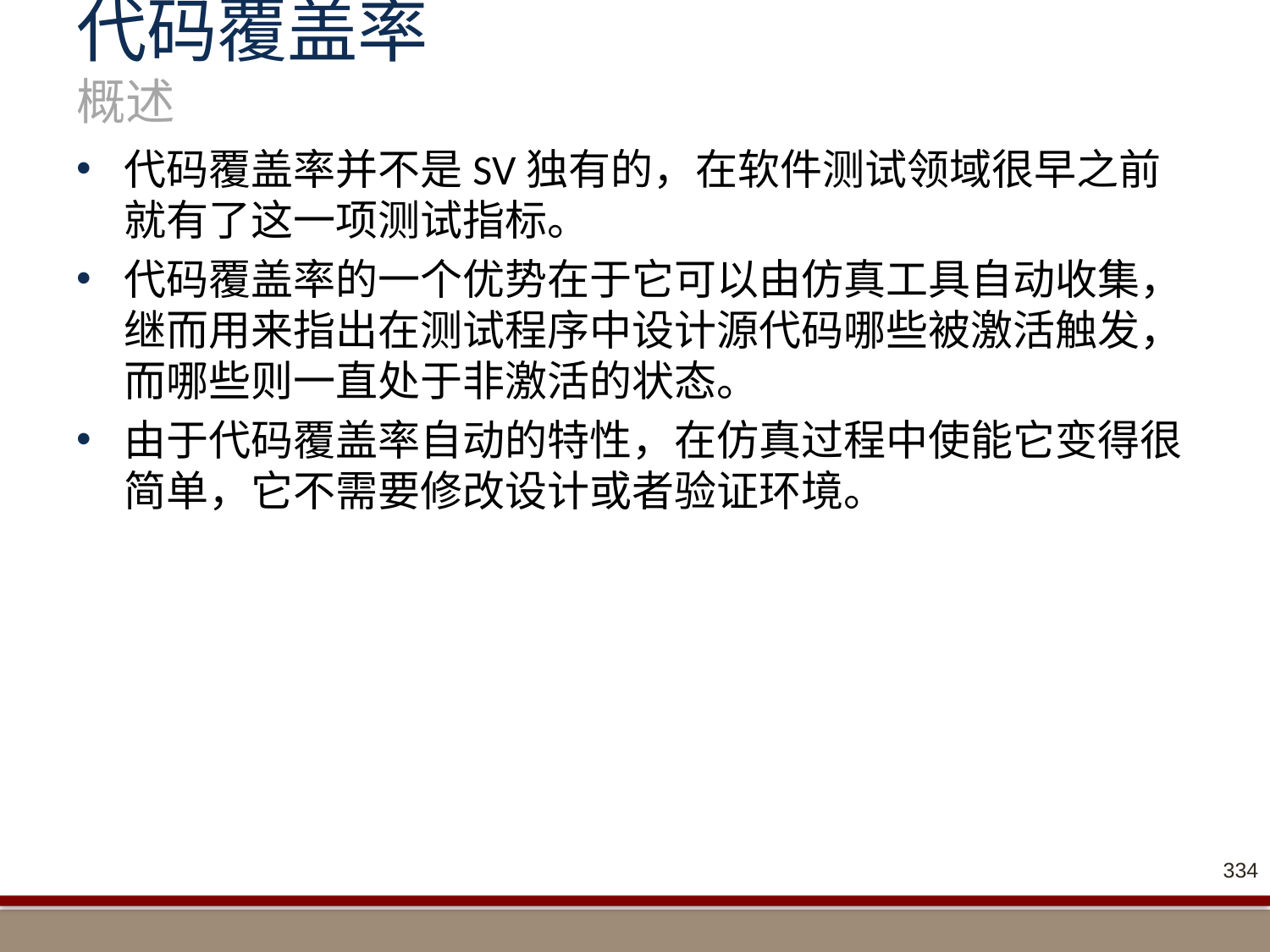

# 代码覆盖率 概述
代码覆盖率并不是SV独有的，在软件测试领域很早之前就有了这一项测试指标。
代码覆盖率的一个优势在于它可以由仿真工具自动收集，继而用来指出在测试程序中设计源代码哪些被激活触发，而哪些则一直处于非激活的状态。
由于代码覆盖率自动的特性，在仿真过程中使能它变得很简单，它不需要修改设计或者验证环境。

334